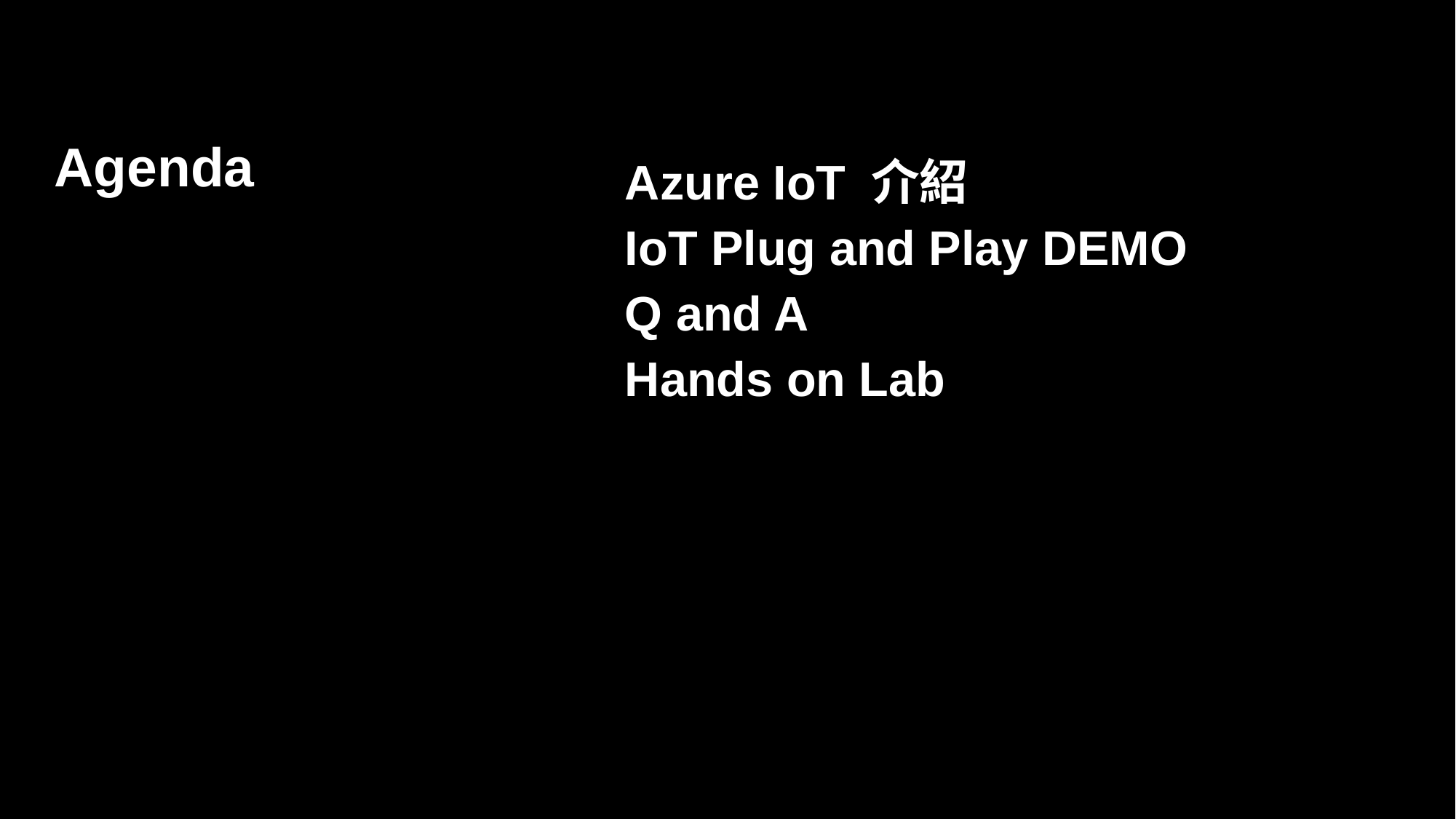

# Agenda
Azure IoT 介紹
IoT Plug and Play DEMO
Q and A
Hands on Lab